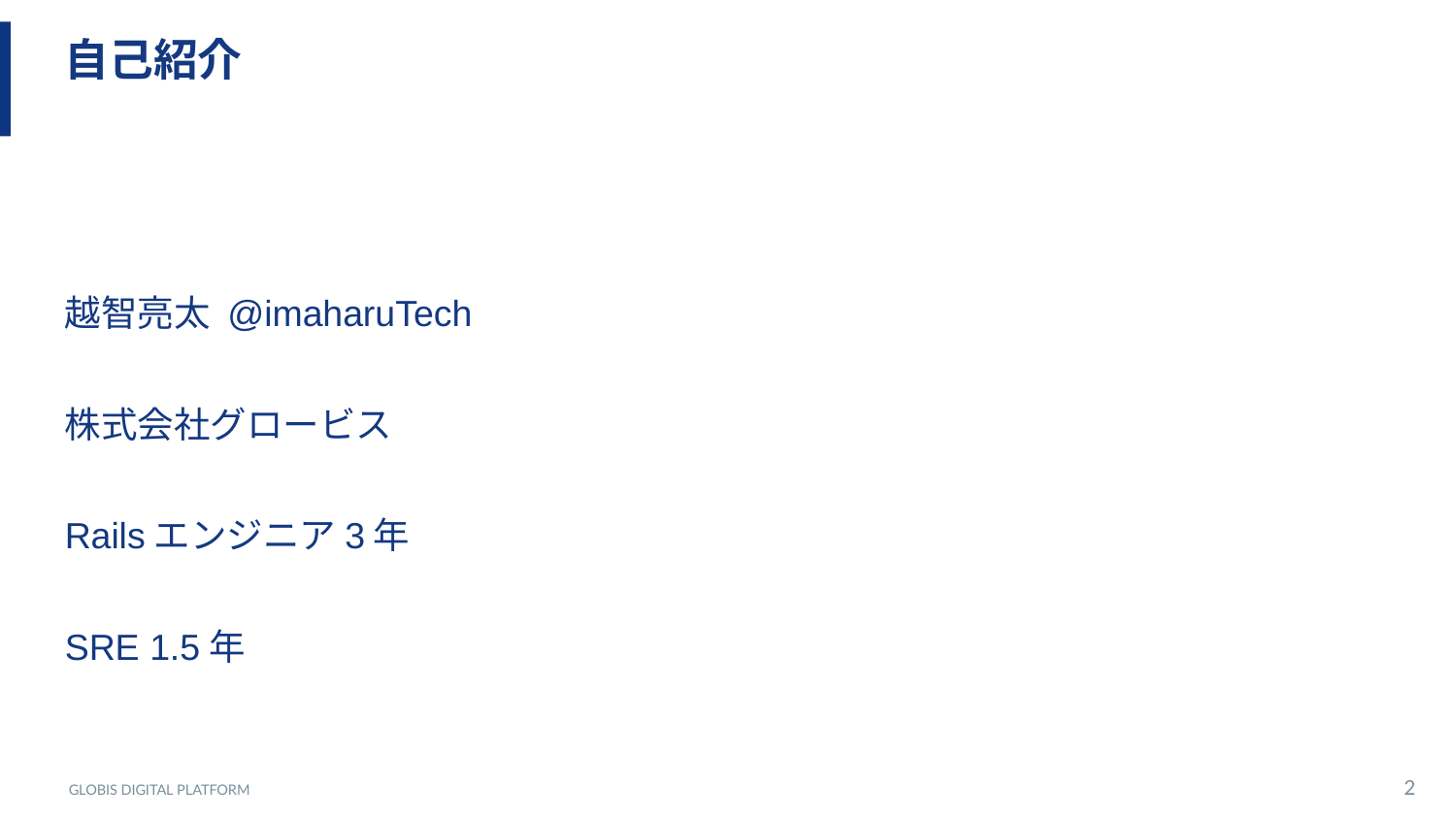

# 自己紹介

越智亮太 @imaharuTech
株式会社グロービス
Railsエンジニア3年
SRE 1.5年